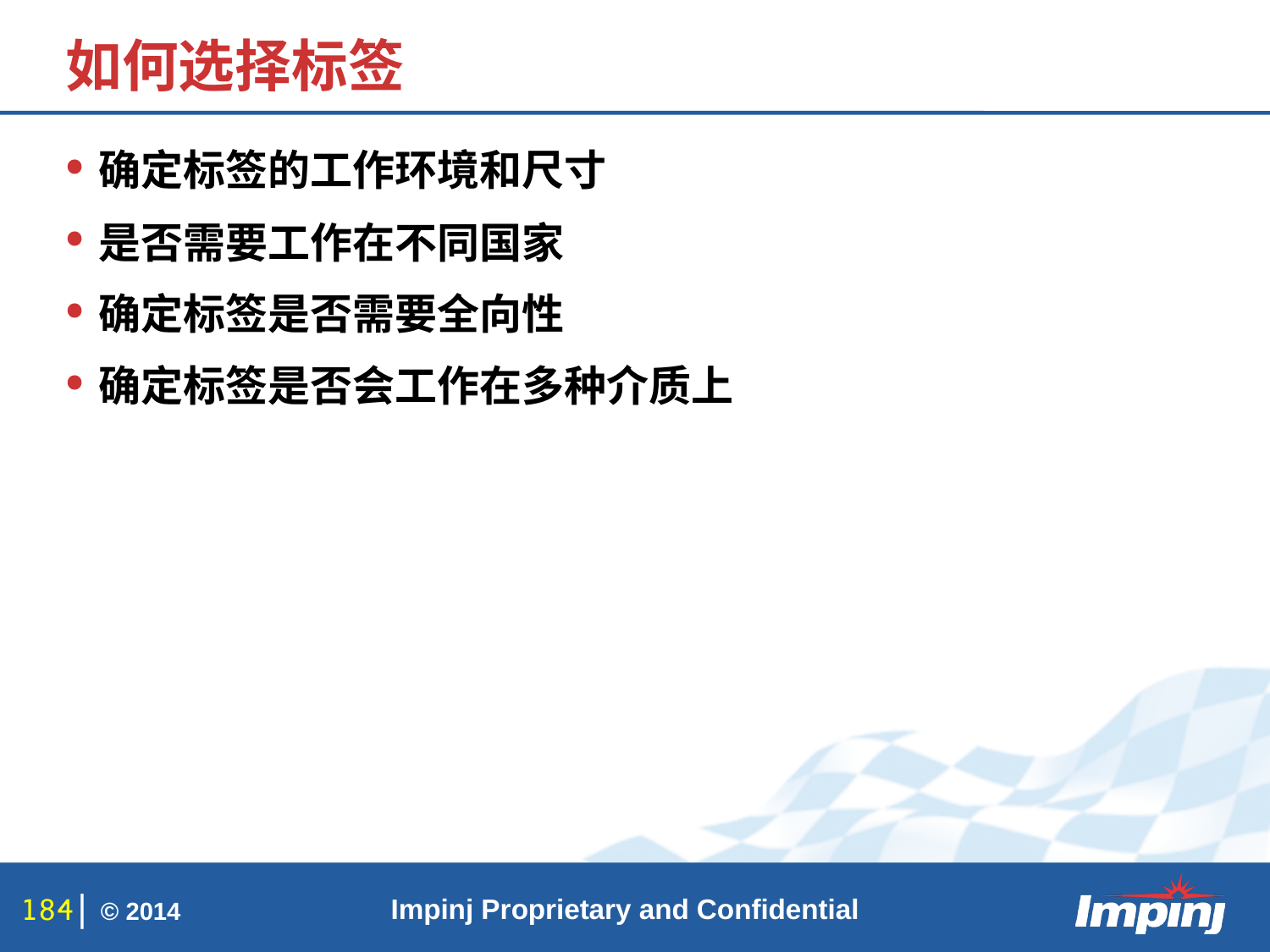

# 如何选择标签
确定标签的工作环境和尺寸
是否需要工作在不同国家
确定标签是否需要全向性
确定标签是否会工作在多种介质上